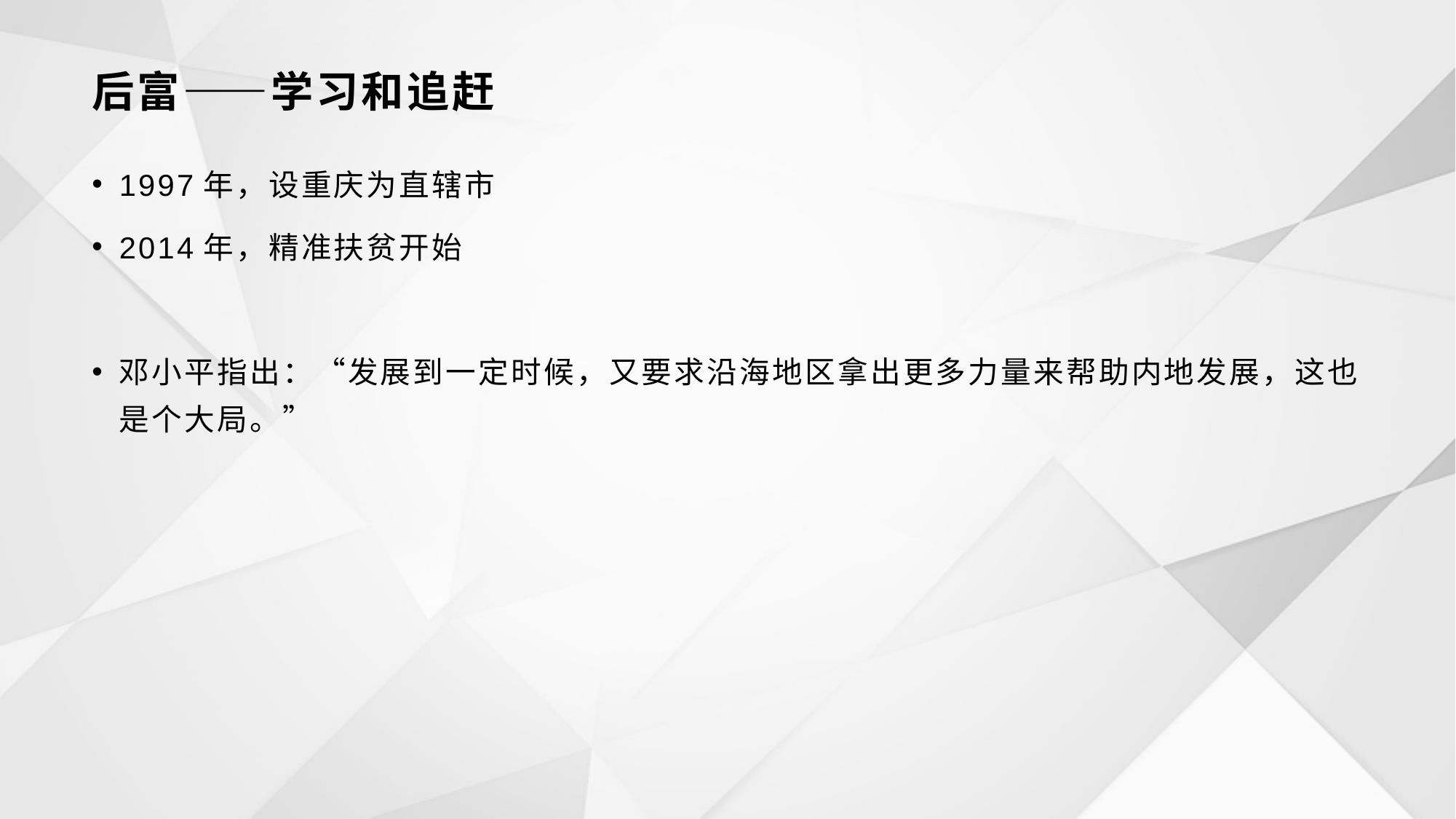

# 后富——学习和追赶
1997年，设重庆为直辖市
2014年，精准扶贫开始

邓小平指出：“发展到一定时候，又要求沿海地区拿出更多力量来帮助内地发展，这也是个大局。”